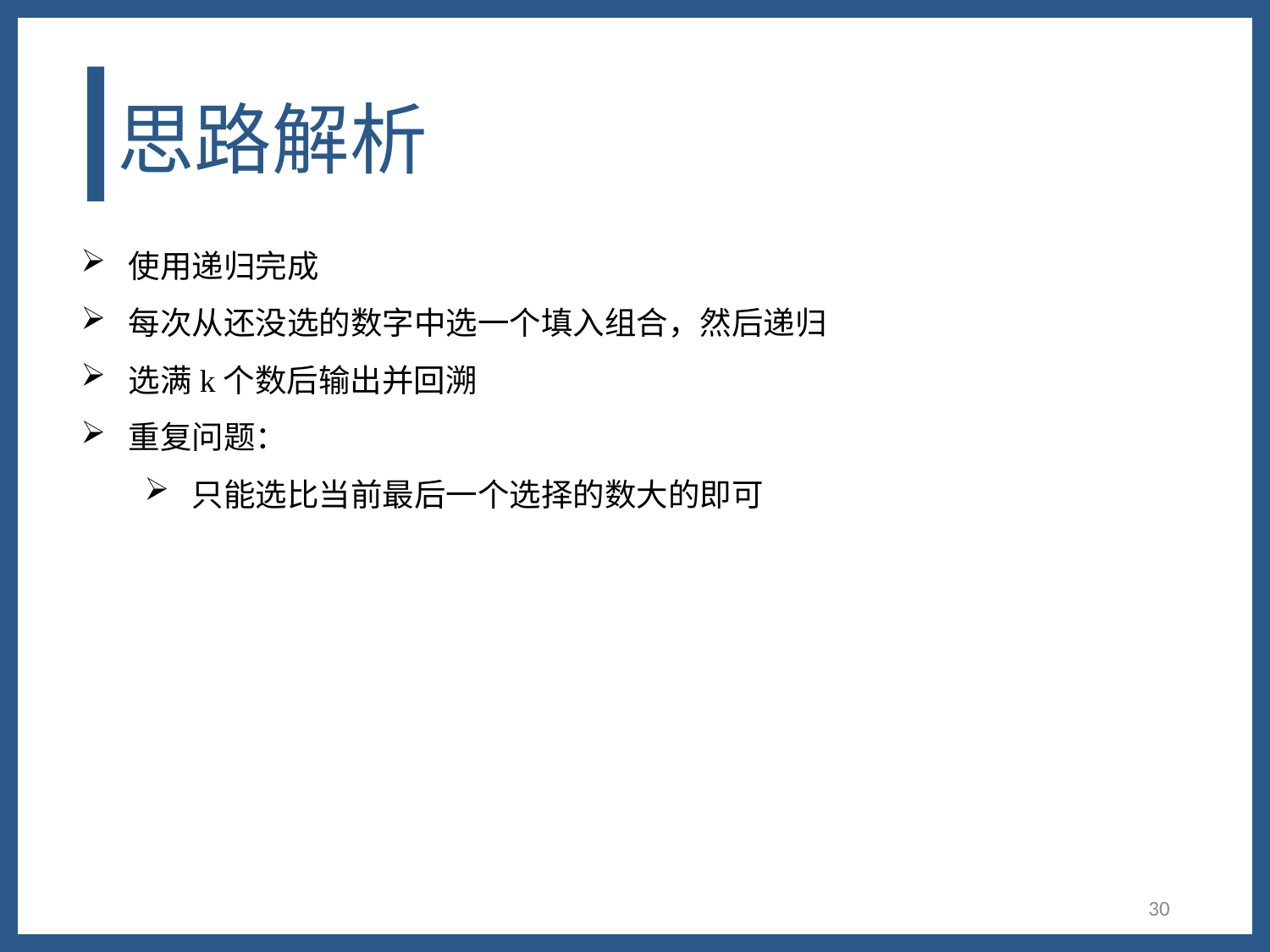

# 思路解析
使用递归完成
每次从还没选的数字中选一个填入组合，然后递归
选满k个数后输出并回溯
重复问题：
只能选比当前最后一个选择的数大的即可
30